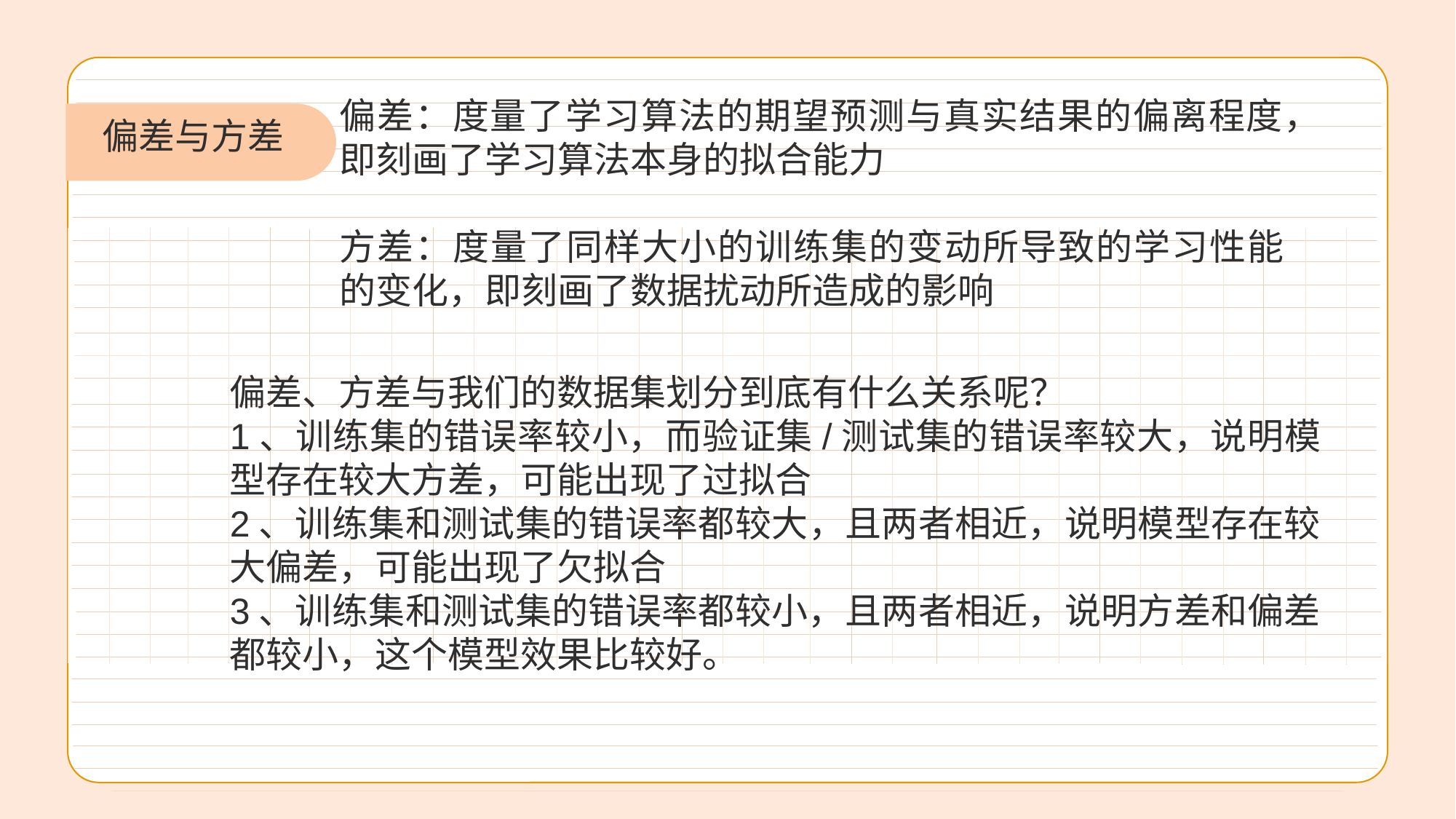

偏差：度量了学习算法的期望预测与真实结果的偏离程度，即刻画了学习算法本身的拟合能力

方差：度量了同样大小的训练集的变动所导致的学习性能的变化，即刻画了数据扰动所造成的影响

偏差与方差
偏差、方差与我们的数据集划分到底有什么关系呢？
1、训练集的错误率较小，而验证集/测试集的错误率较大，说明模型存在较大方差，可能出现了过拟合
2、训练集和测试集的错误率都较大，且两者相近，说明模型存在较大偏差，可能出现了欠拟合
3、训练集和测试集的错误率都较小，且两者相近，说明方差和偏差都较小，这个模型效果比较好。